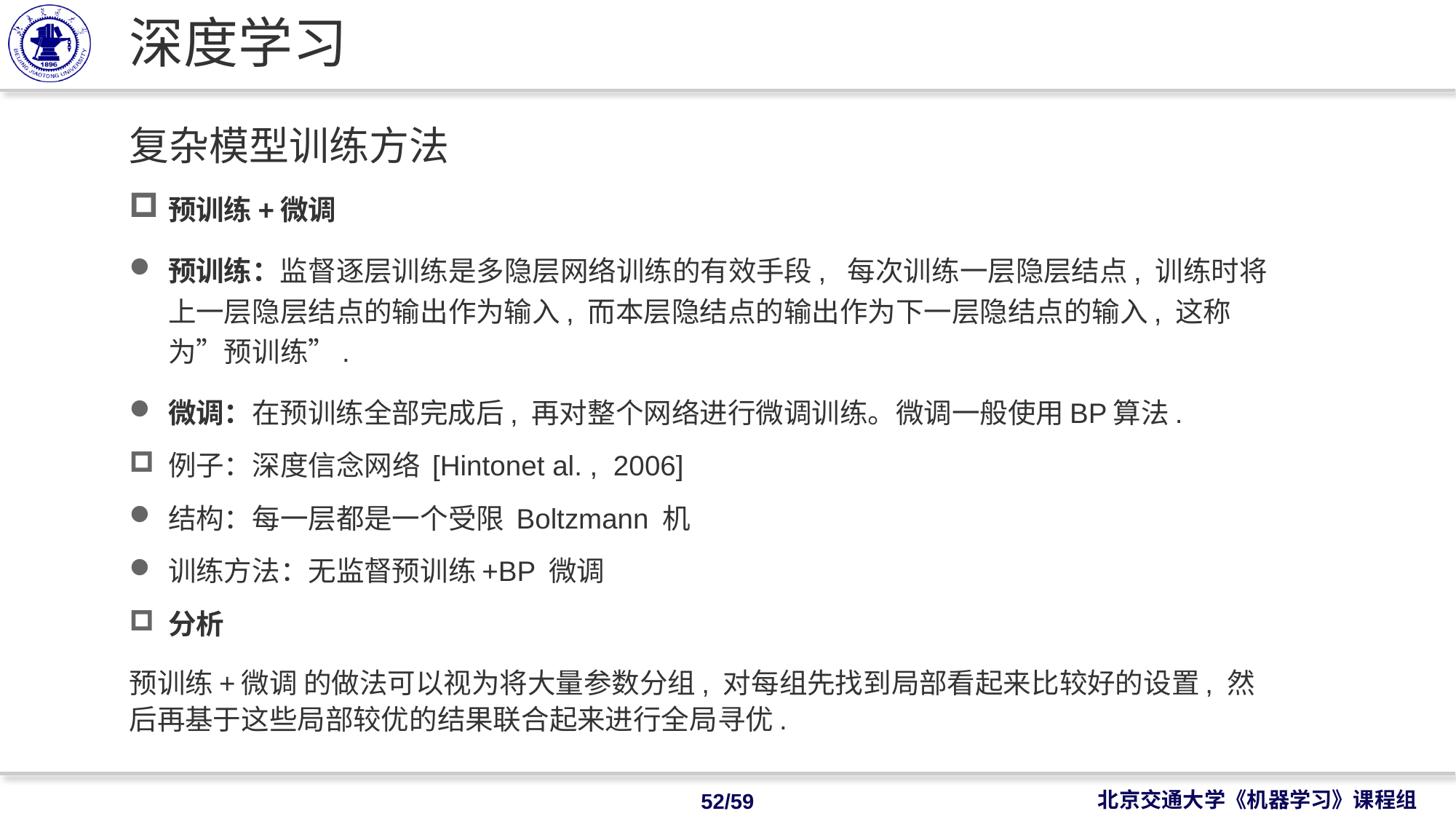

# 深度学习
复杂模型训练方法
预训练+微调
预训练：监督逐层训练是多隐层网络训练的有效手段,  每次训练一层隐层结点, 训练时将上一层隐层结点的输出作为输入, 而本层隐结点的输出作为下一层隐结点的输入, 这称为”预训练”.
微调：在预训练全部完成后, 再对整个网络进行微调训练。微调一般使用BP算法.
例子：深度信念网络 [Hintonet al. ,  2006]
结构：每一层都是一个受限 Boltzmann 机
训练方法：无监督预训练+BP 微调
分析
预训练+微调 的做法可以视为将大量参数分组, 对每组先找到局部看起来比较好的设置, 然后再基于这些局部较优的结果联合起来进行全局寻优.